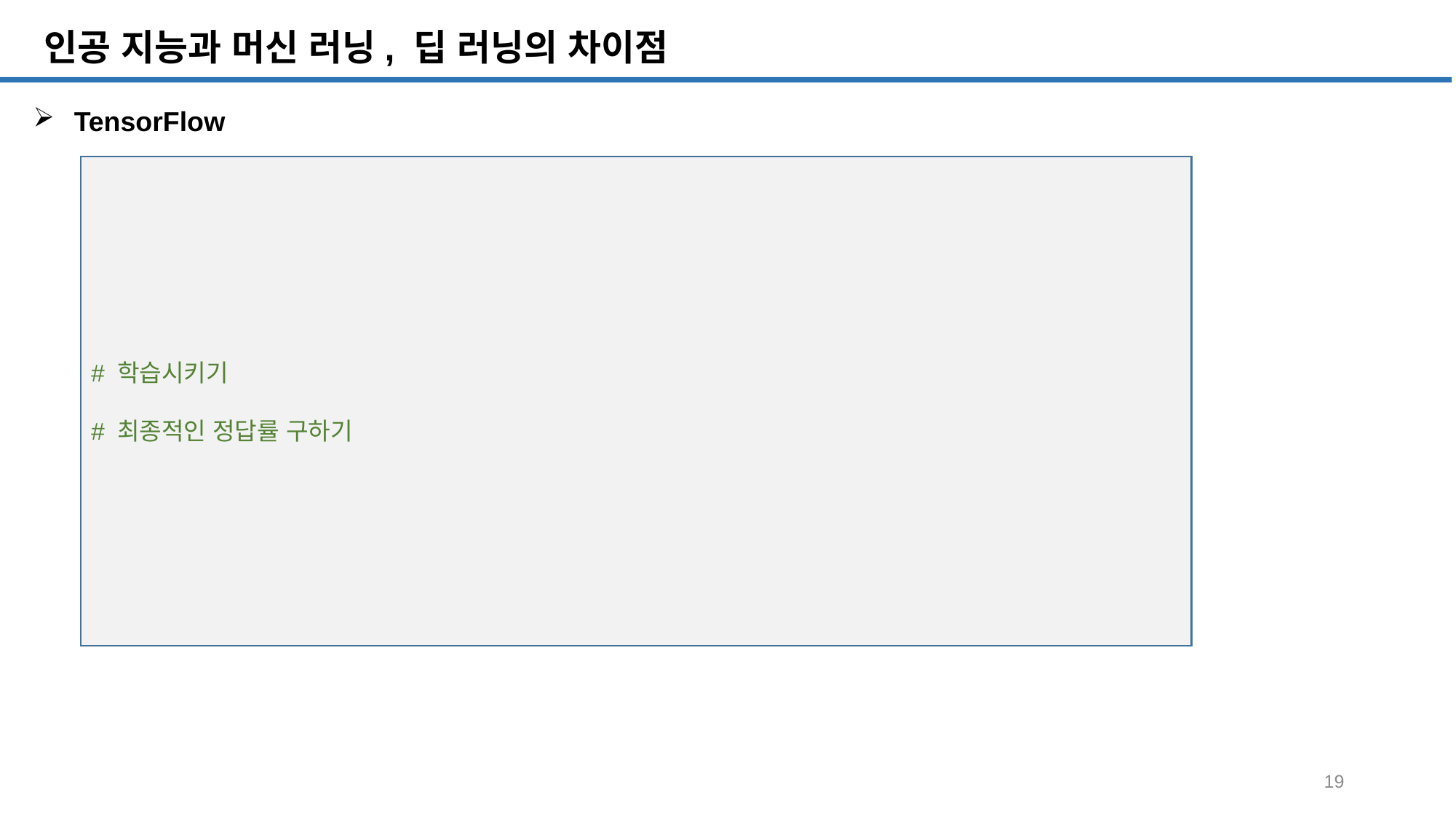

SQL 튜닝 개요
# 인공 지능과 머신 러닝, 딥 러닝의 차이점

TensorFlow

# 학습시키기

# 최종적인 정답률 구하기

19